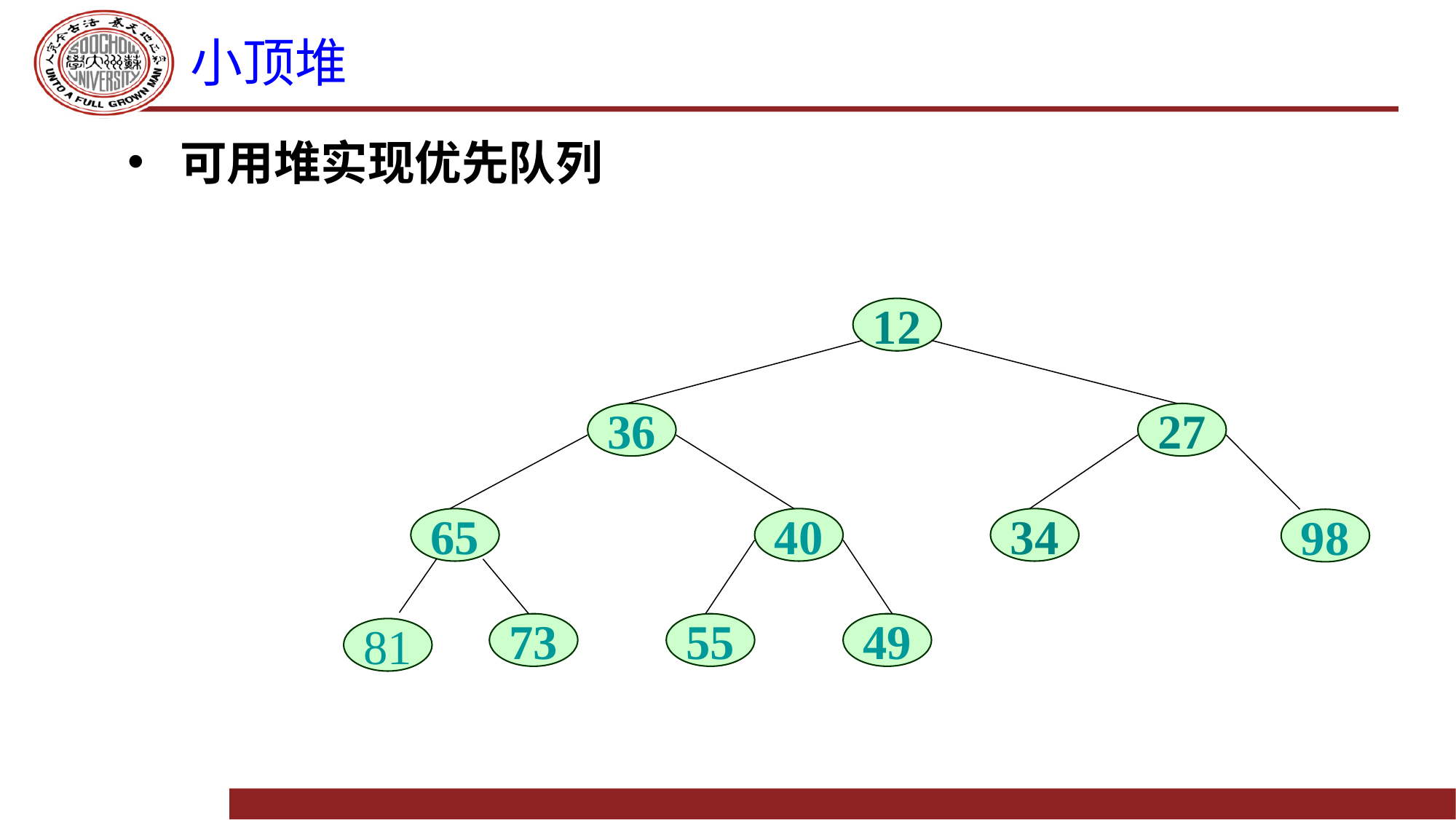

# 小顶堆
可用堆实现优先队列
12

36
27

65
40
34
98

73
55
49
81